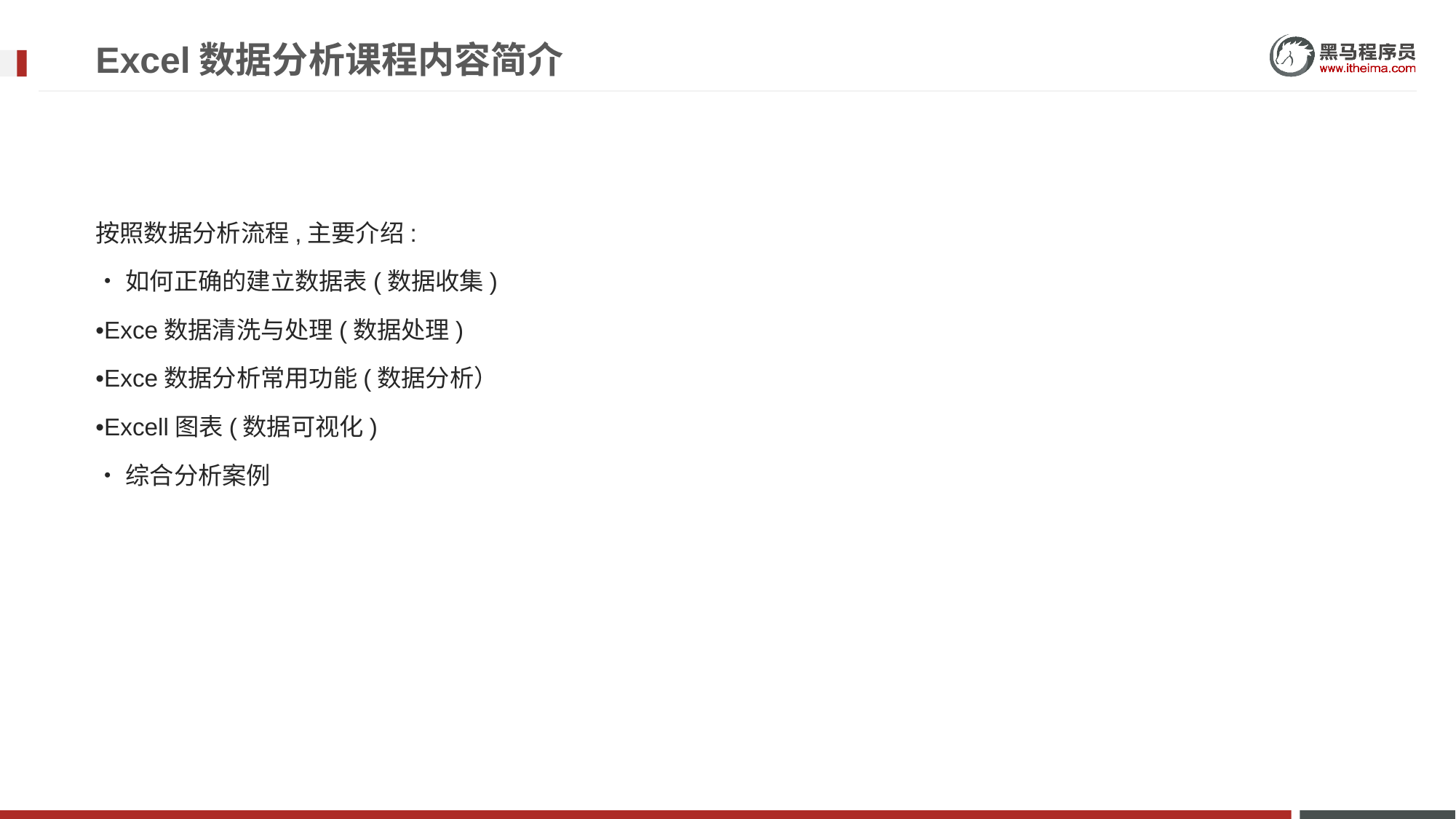

# Excel数据分析课程内容简介
按照数据分析流程,主要介绍:
•如何正确的建立数据表(数据收集)
•Exce数据清洗与处理(数据处理)
•Exce数据分析常用功能(数据分析）
•Excell图表(数据可视化)
•综合分析案例